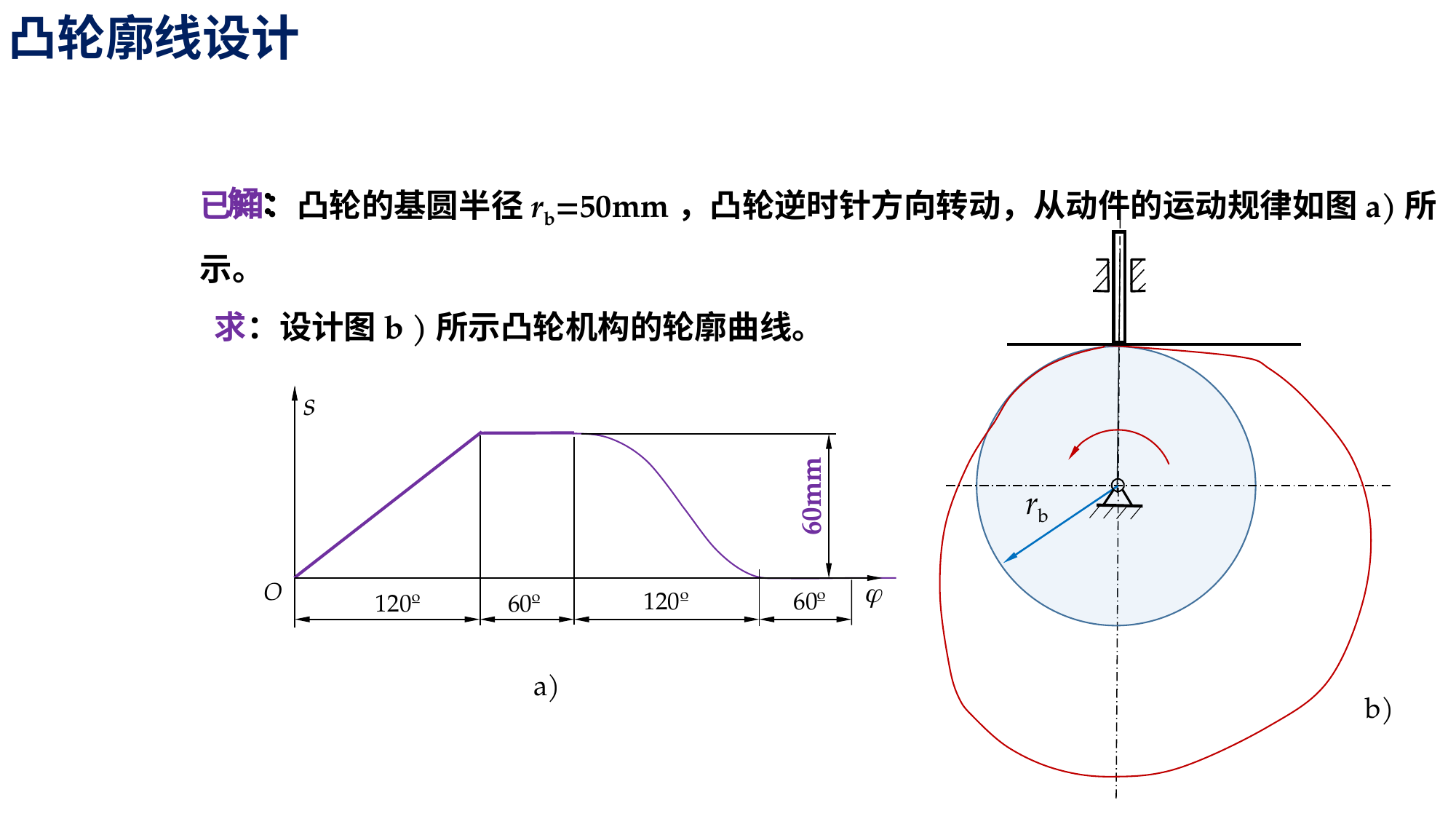

凸轮廓线设计

解：
已知：凸轮的基圆半径rb=50mm，凸轮逆时针方向转动，从动件的运动规律如图a)所示。
 求：设计图b )所示凸轮机构的轮廓曲线。

rb

s

60mm
ϕ
O
120º
60º
120º
60º
a)
b)